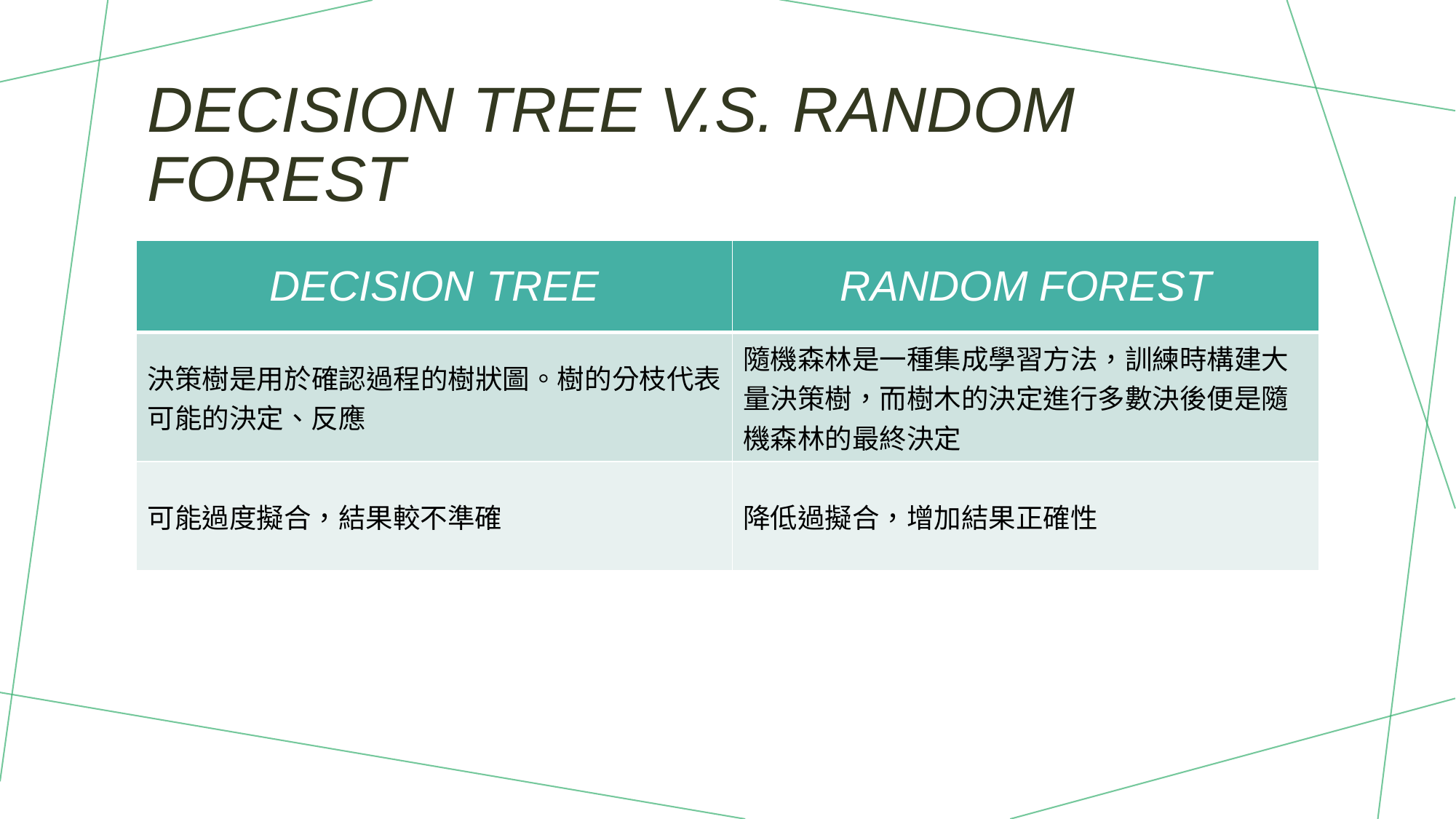

# Decision tree V.s. random forest
| Decision tree | random forest |
| --- | --- |
| 決策樹是用於確認過程的樹狀圖。樹的分枝代表可能的決定、反應 | 隨機森林是一種集成學習方法，訓練時構建大量決策樹，而樹木的決定進行多數決後便是隨機森林的最終決定 |
| 可能過度擬合，結果較不準確 | 降低過擬合，增加結果正確性 |